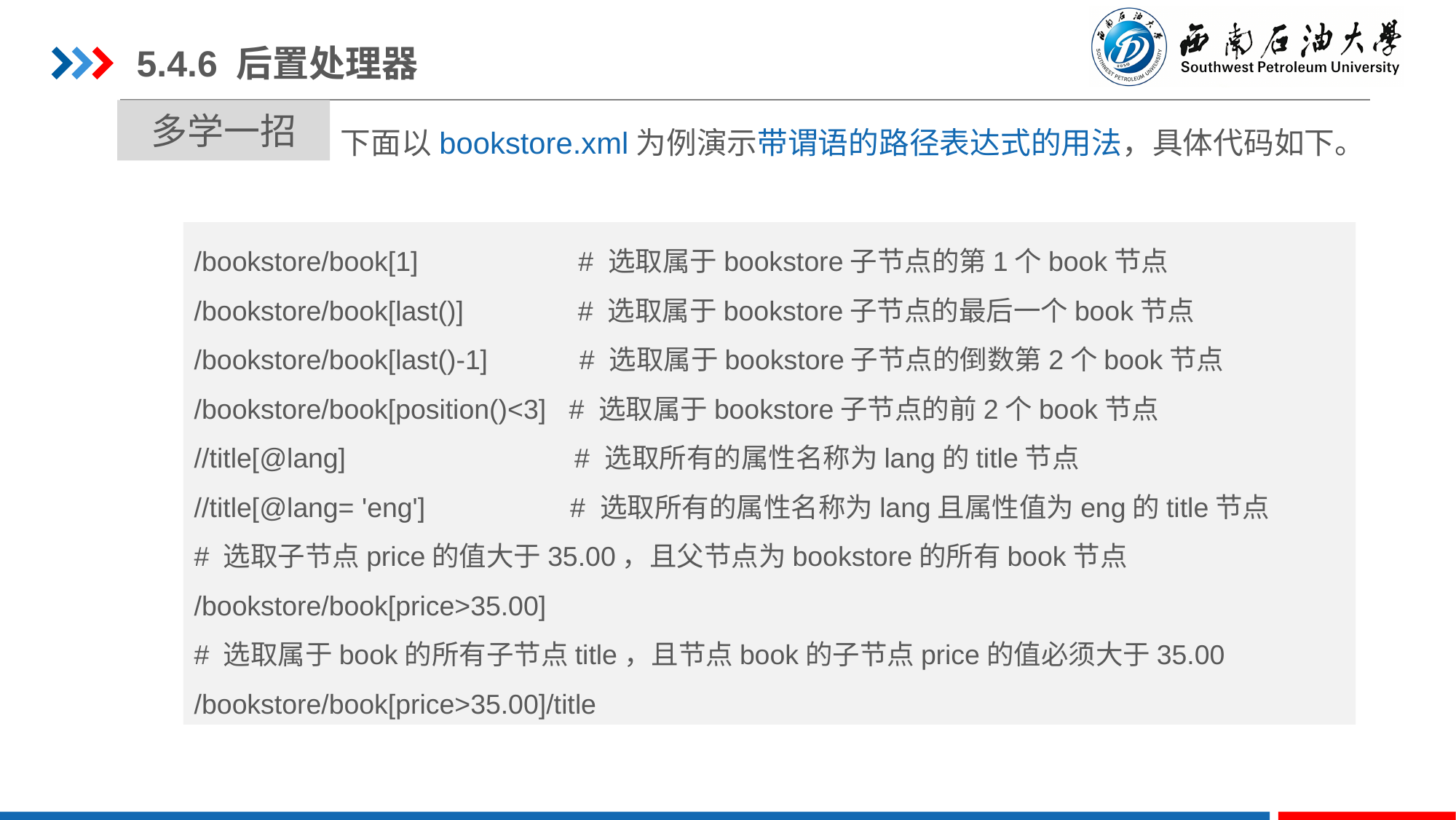

5.4.6 后置处理器
多学一招
下面以bookstore.xml为例演示带谓语的路径表达式的用法，具体代码如下。
/bookstore/book[1]                     # 选取属于bookstore子节点的第1个book节点
/bookstore/book[last()]               # 选取属于bookstore子节点的最后一个book节点
/bookstore/book[last()-1]            # 选取属于bookstore子节点的倒数第2个book节点
/bookstore/book[position()<3]   # 选取属于bookstore子节点的前2个book节点
//title[@lang]                              # 选取所有的属性名称为lang的title节点
//title[@lang= 'eng']                   # 选取所有的属性名称为lang且属性值为eng的title节点
# 选取子节点price的值大于35.00，且父节点为bookstore的所有book节点
/bookstore/book[price>35.00]
# 选取属于book的所有子节点title，且节点book的子节点price的值必须大于35.00
/bookstore/book[price>35.00]/title